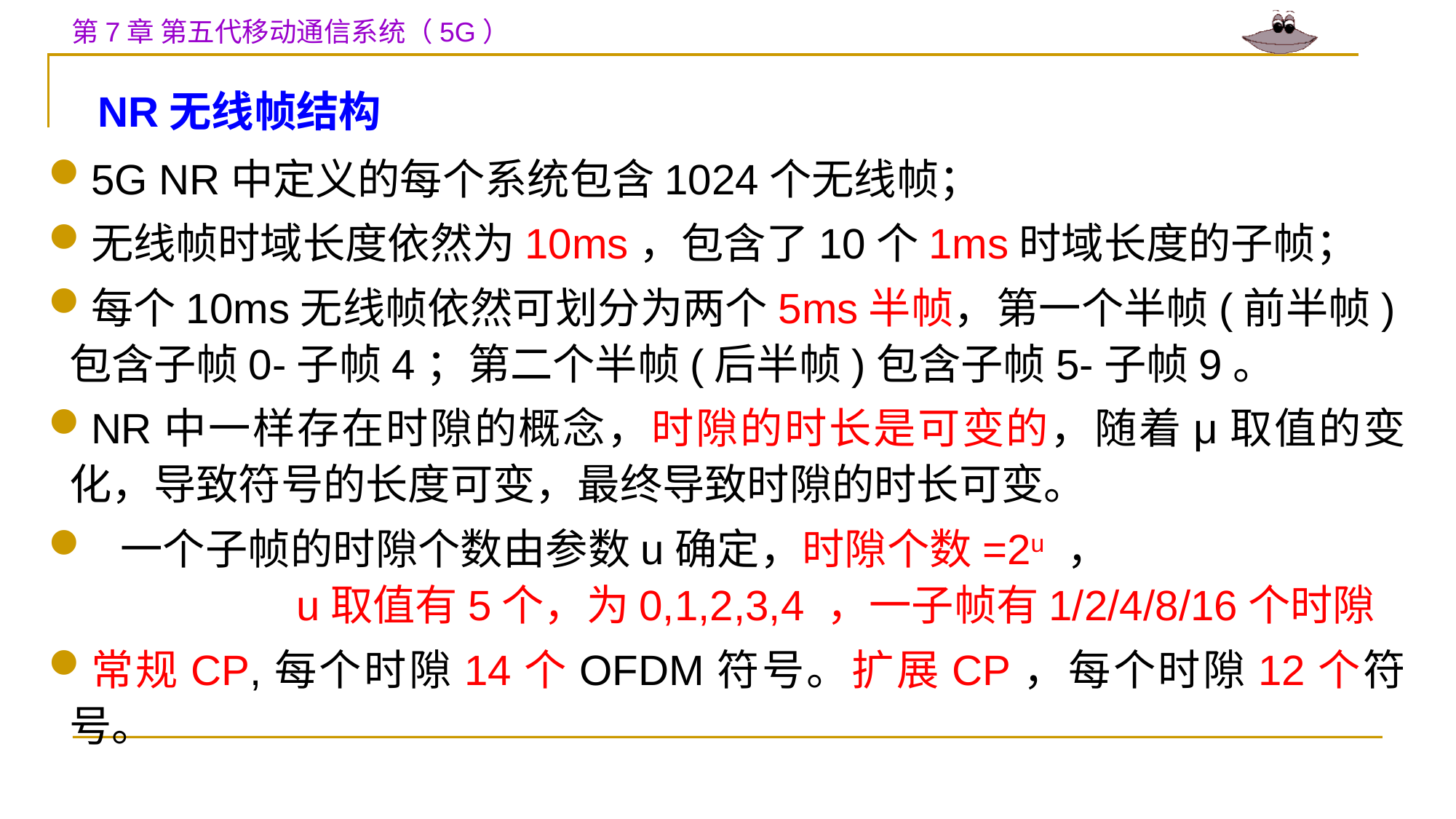

NR无线帧结构
5G NR中定义的每个系统包含1024个无线帧；
无线帧时域长度依然为10ms，包含了10个1ms时域长度的子帧；
每个10ms无线帧依然可划分为两个5ms半帧，第一个半帧(前半帧)包含子帧0-子帧4；第二个半帧(后半帧)包含子帧5-子帧9。
NR中一样存在时隙的概念，时隙的时长是可变的，随着μ取值的变化，导致符号的长度可变，最终导致时隙的时长可变。
  一个子帧的时隙个数由参数u确定，时隙个数=2u ，                                                       u取值有5个，为0,1,2,3,4 ，一子帧有1/2/4/8/16个时隙
常规CP,每个时隙14个OFDM符号。扩展CP，每个时隙12个符号。